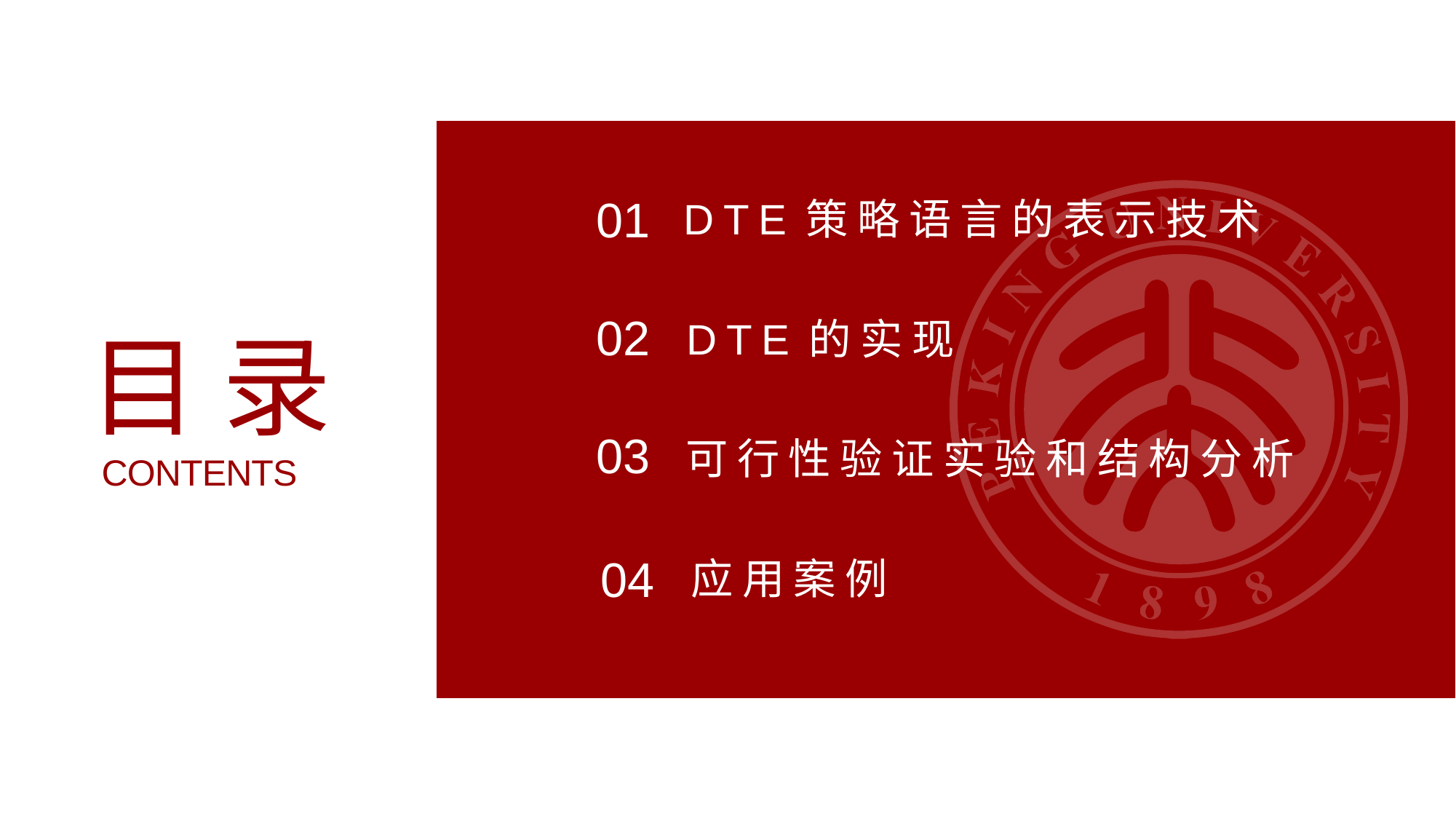

01
DTE策略语言的表示技术

02
DTE的实现

目录
CONTENTS
03
可行性验证实验和结构分析

04
应用案例